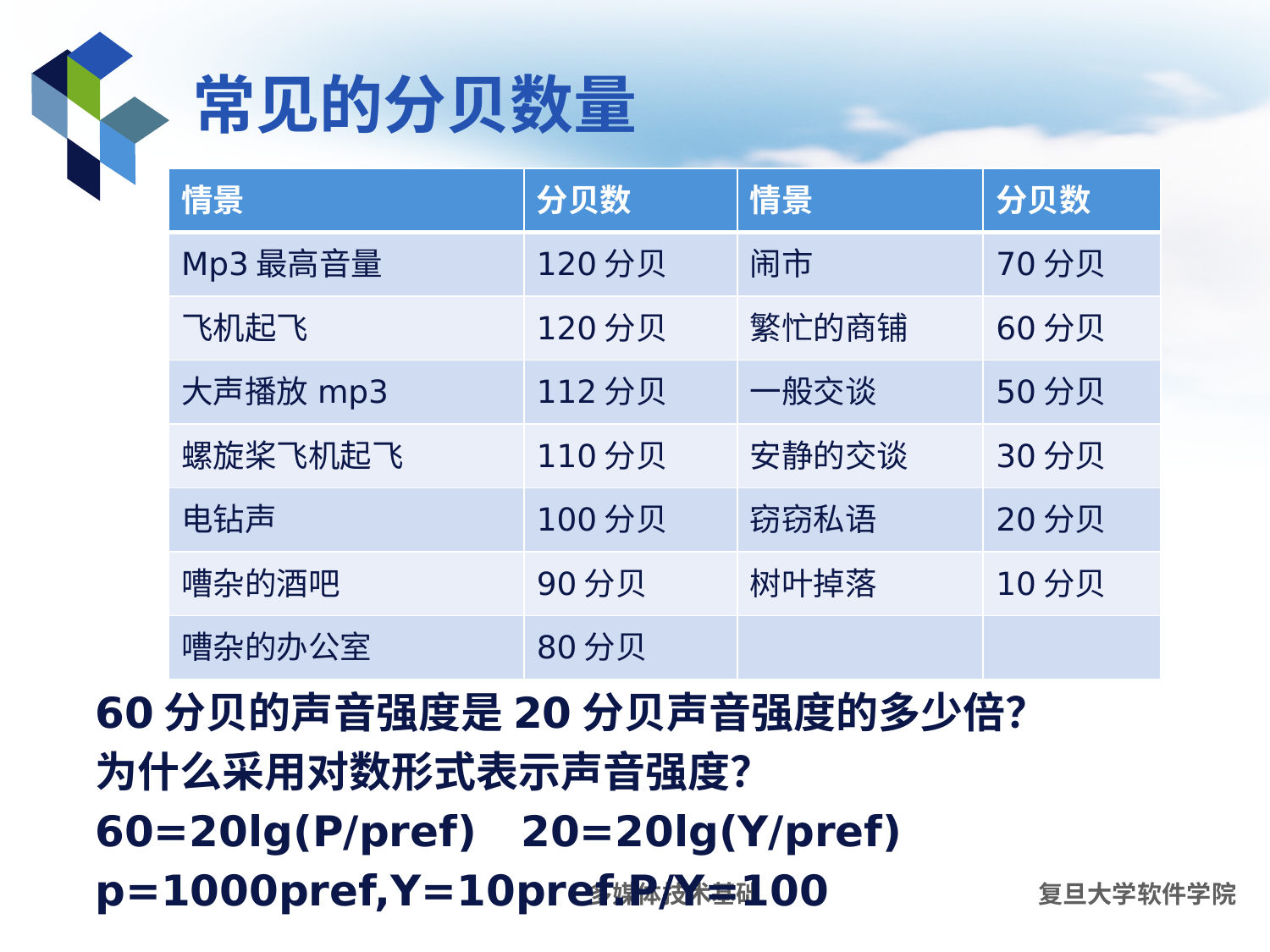

# 常见的分贝数量
| 情景 | 分贝数 | 情景 | 分贝数 |
| --- | --- | --- | --- |
| Mp3最高音量 | 120分贝 | 闹市 | 70分贝 |
| 飞机起飞 | 120分贝 | 繁忙的商铺 | 60分贝 |
| 大声播放mp3 | 112分贝 | 一般交谈 | 50分贝 |
| 螺旋桨飞机起飞 | 110分贝 | 安静的交谈 | 30分贝 |
| 电钻声 | 100分贝 | 窃窃私语 | 20分贝 |
| 嘈杂的酒吧 | 90分贝 | 树叶掉落 | 10分贝 |
| 嘈杂的办公室 | 80分贝 |  |  |
60分贝的声音强度是20分贝声音强度的多少倍？
为什么采用对数形式表示声音强度？
60=20lg(P/pref)   20=20lg(Y/pref)
p=1000pref,Y=10pref.P/Y=100
多媒体技术基础